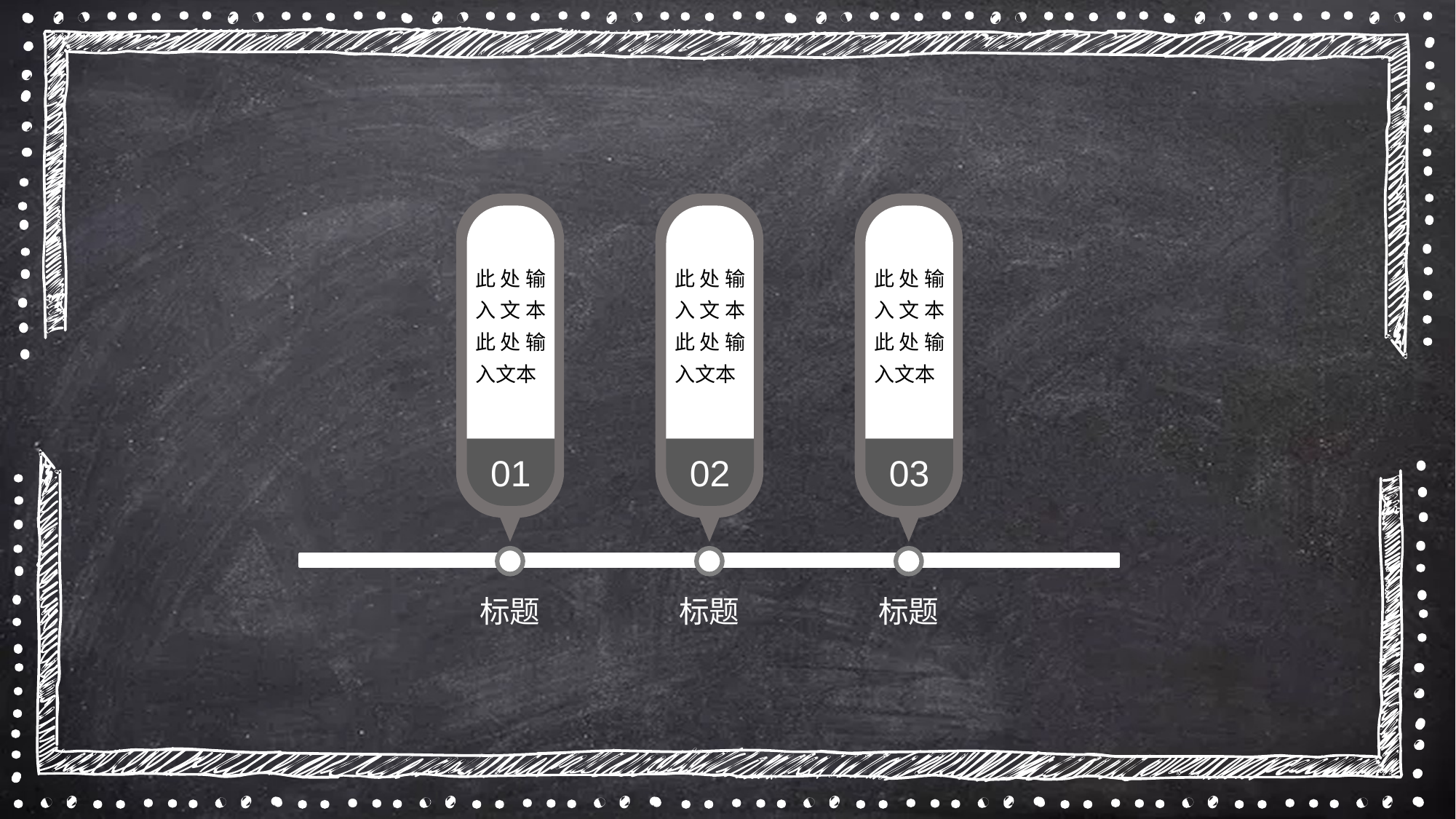

此处输入文本此处输入文本
此处输入文本此处输入文本
此处输入文本此处输入文本
01
02
03

标题
标题
标题